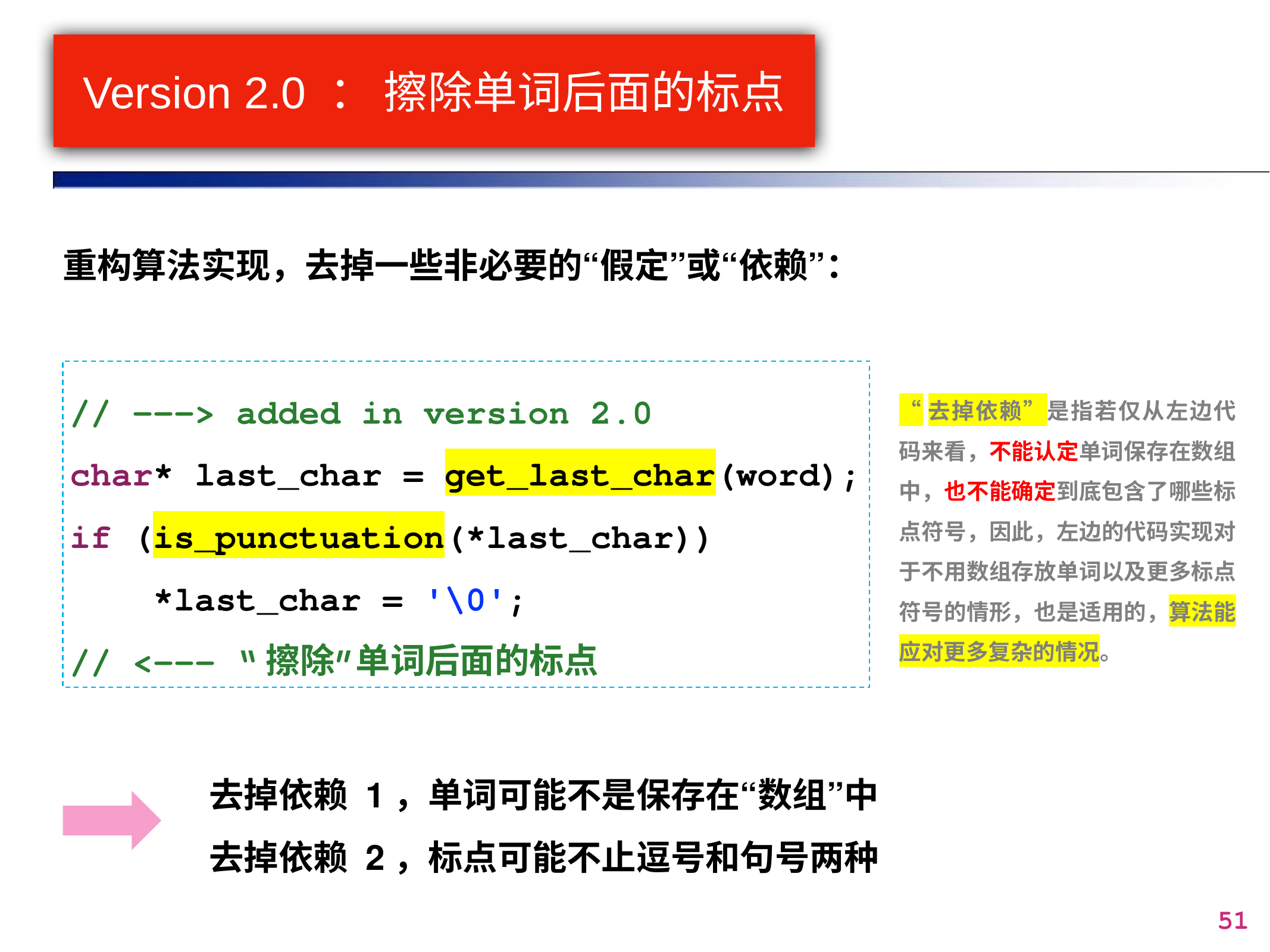

# Version 2.0 ： 擦除单词后面的标点
重构算法实现，去掉一些非必要的“假定”或“依赖”：
// ---> added in version 2.0
char* last_char = get_last_char(word);
if (is_punctuation(*last_char))
    *last_char = '\0';
// <--- “擦除”单词后面的标点
“去掉依赖”是指若仅从左边代码来看，不能认定单词保存在数组中，也不能确定到底包含了哪些标点符号，因此，左边的代码实现对于不用数组存放单词以及更多标点符号的情形，也是适用的，算法能应对更多复杂的情况。
去掉依赖 1，单词可能不是保存在“数组”中
去掉依赖 2，标点可能不止逗号和句号两种

51